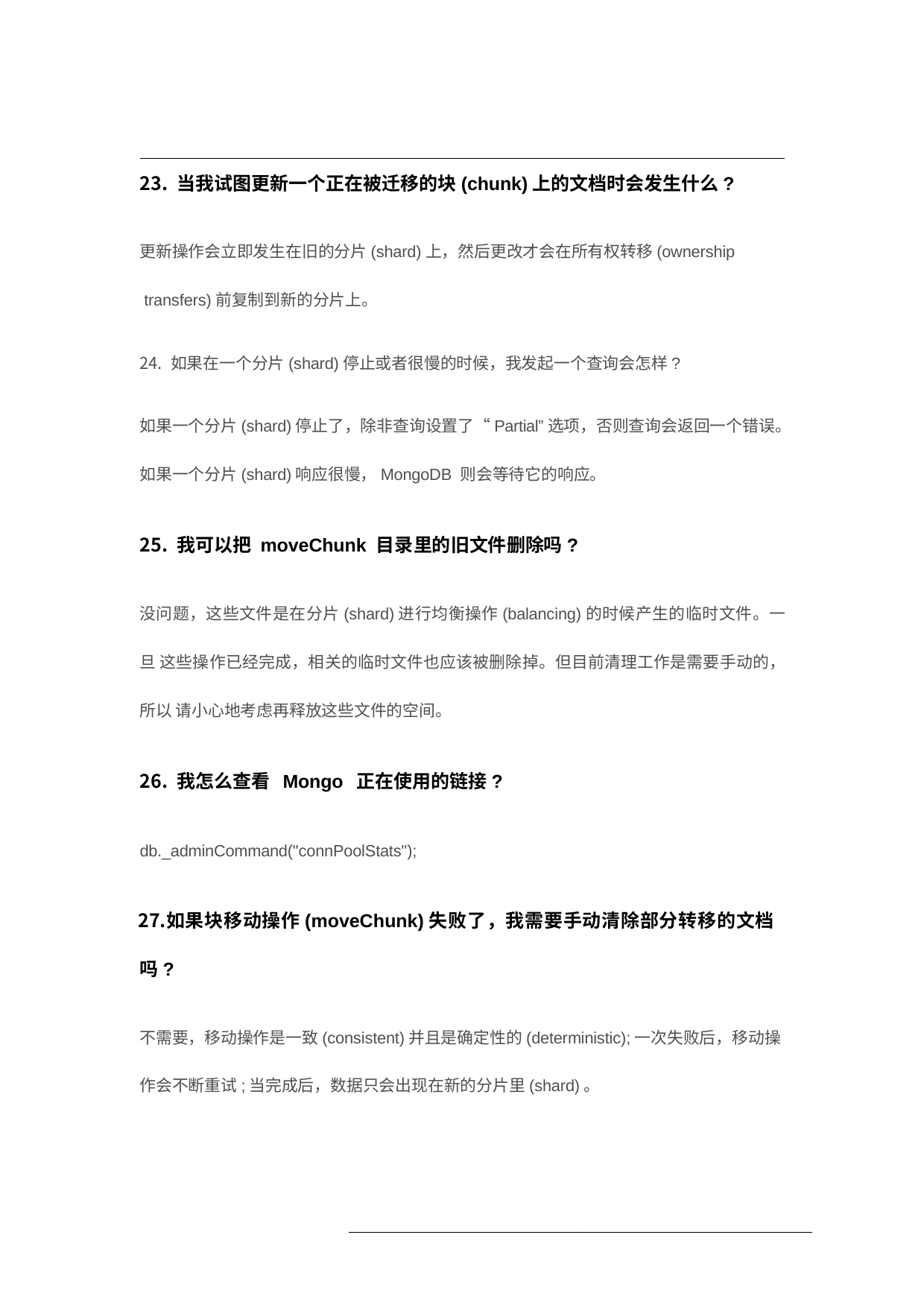

当我试图更新一个正在被迁移的块(chunk)上的文档时会发生什么?
更新操作会立即发生在旧的分片(shard)上，然后更改才会在所有权转移(ownership  transfers)前复制到新的分片上。

如果在一个分片(shard)停止或者很慢的时候，我发起一个查询会怎样?
如果一个分片(shard)停止了，除非查询设置了“Partial”选项，否则查询会返回一个错误。 如果一个分片(shard)响应很慢，MongoDB 则会等待它的响应。

我可以把 moveChunk 目录里的旧文件删除吗?
没问题，这些文件是在分片(shard)进行均衡操作(balancing)的时候产生的临时文件。一旦 这些操作已经完成，相关的临时文件也应该被删除掉。但目前清理工作是需要手动的，所以 请小心地考虑再释放这些文件的空间。

我怎么查看 Mongo 正在使用的链接?

db._adminCommand("connPoolStats");

如果块移动操作(moveChunk)失败了，我需要手动清除部分转移的文档 吗?
不需要，移动操作是一致(consistent)并且是确定性的(deterministic);一次失败后，移动操 作会不断重试;当完成后，数据只会出现在新的分片里(shard)。